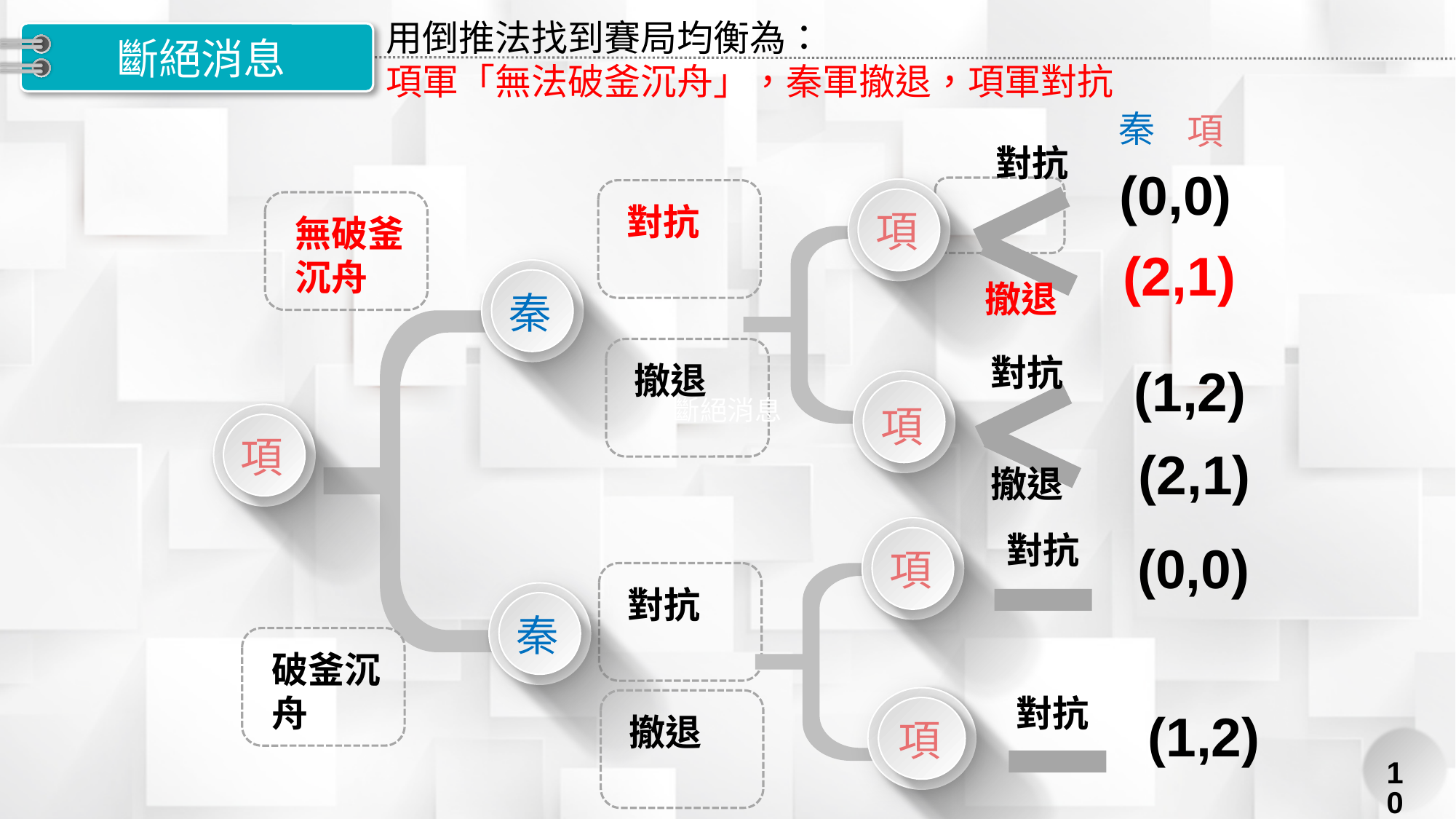

用倒推法找到賽局均衡為：
項軍「無法破釜沉舟」，秦軍撤退，項軍對抗
# 斷絕消息
秦
項
對抗
(0,0)

項

對抗

無破釜沉舟

(2,1)

秦

撤退

撤退
對抗
(1,2)

項

項
斷絕消息

(2,1)

撤退

項

對抗
(0,0)

對抗

秦

破釜沉舟

項
對抗

撤退
(1,2)

10